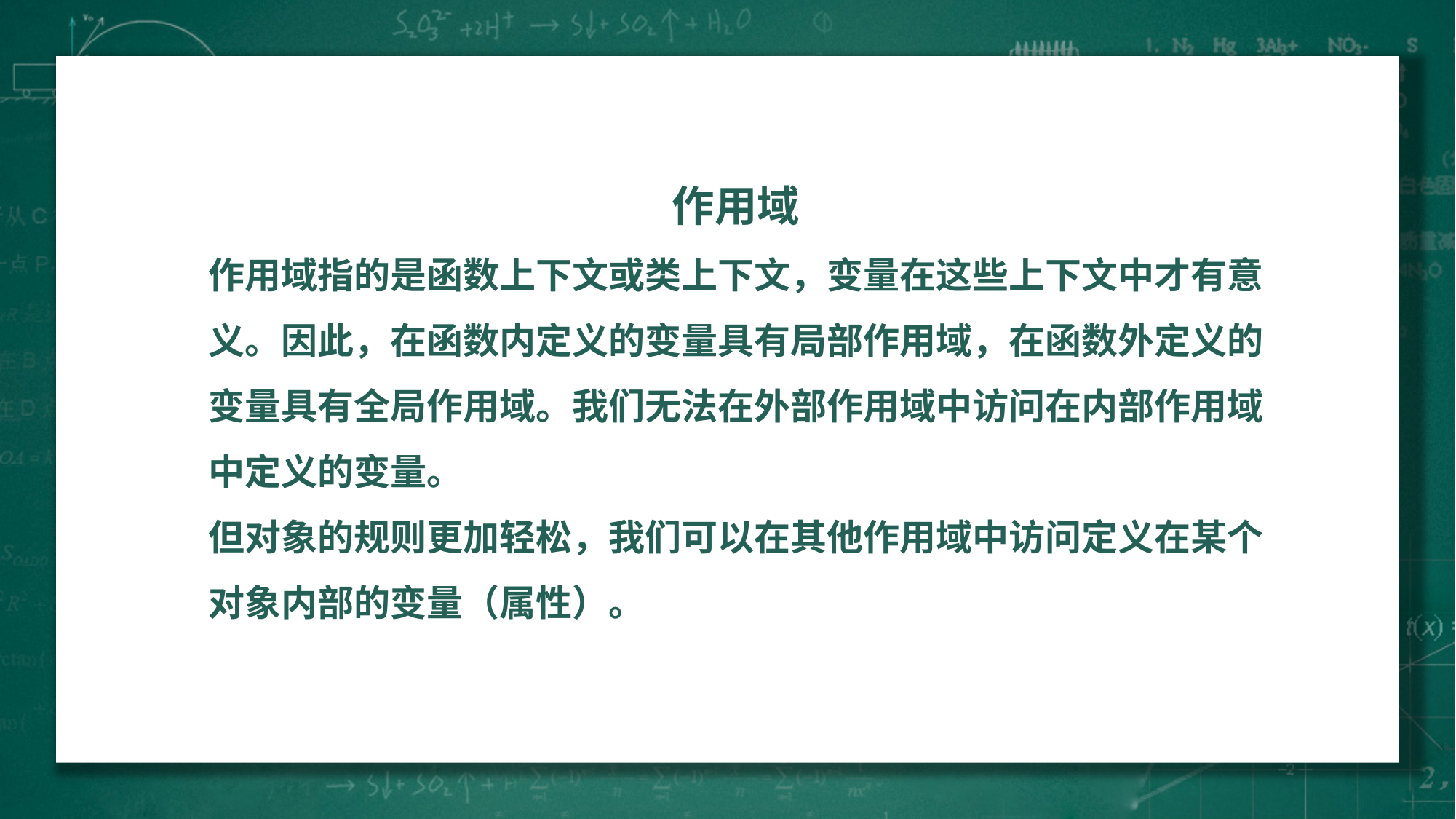

作用域
作用域指的是函数上下文或类上下文，变量在这些上下文中才有意义。因此，在函数内定义的变量具有局部作用域，在函数外定义的变量具有全局作用域。我们无法在外部作用域中访问在内部作用域中定义的变量。
但对象的规则更加轻松，我们可以在其他作用域中访问定义在某个对象内部的变量（属性）。